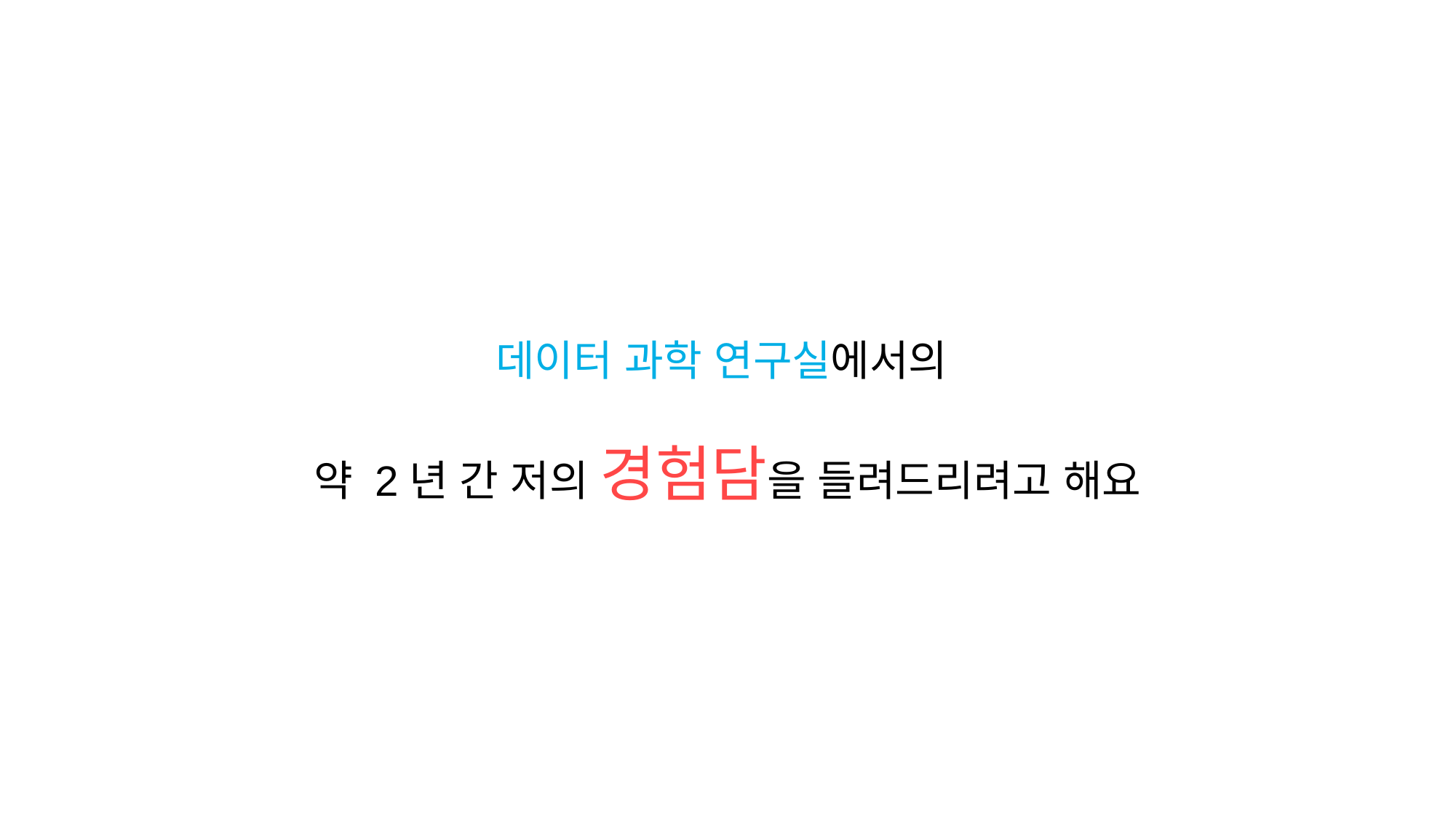

데이터 과학 연구실에서의

약 2년 간 저의 경험담을 들려드리려고 해요